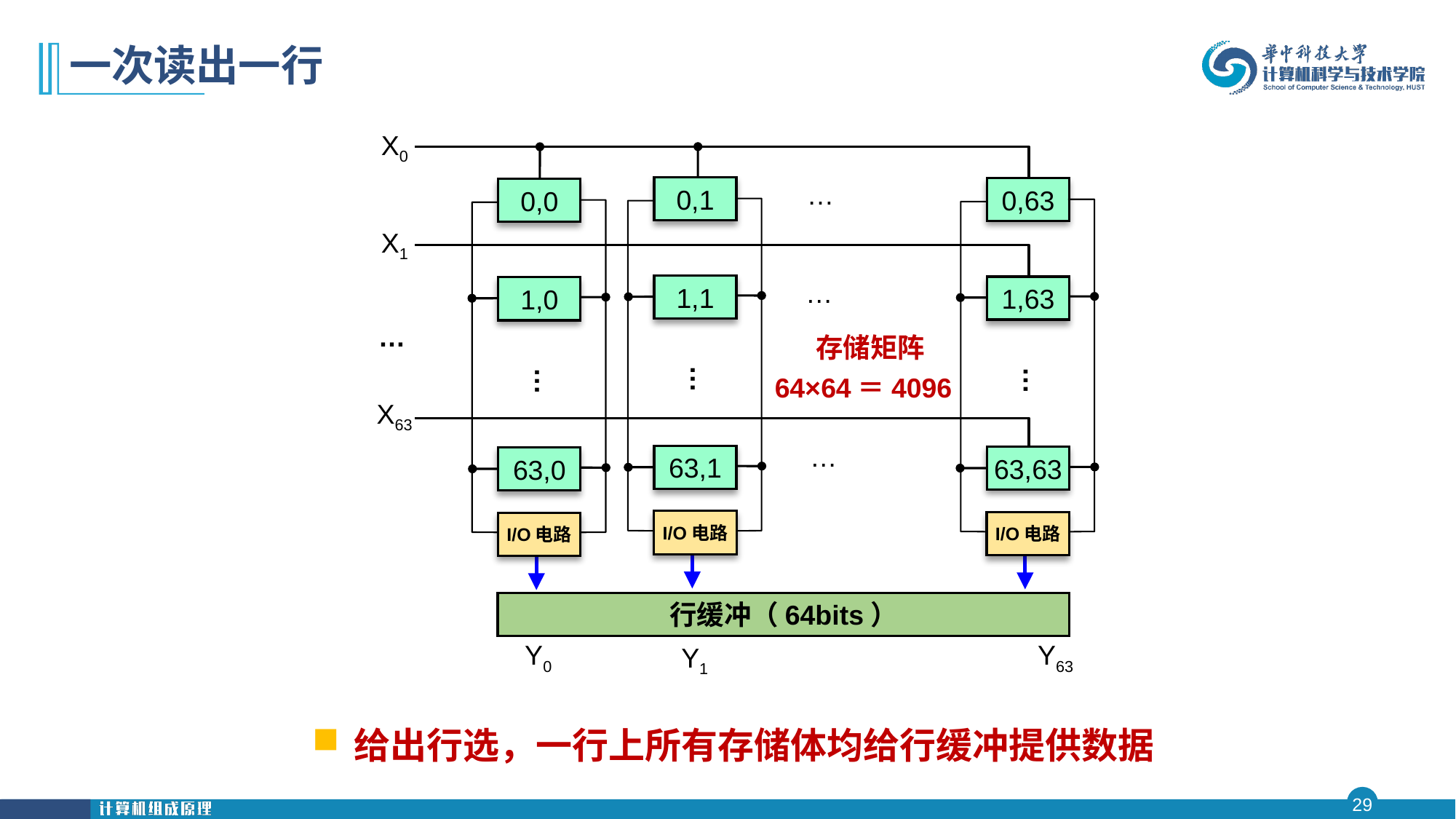

# 一次读出一行
X0

X1

…
X63

0,1
…
…
…
0,63
0,0

1,1
1,63
1,0

存储矩阵
64×64＝4096
…
…
…
63,1
63,63
63,0
I/O电路
I/O电路
I/O电路
行缓冲（64bits）
Y0
Y63
Y1
给出行选，一行上所有存储体均给行缓冲提供数据